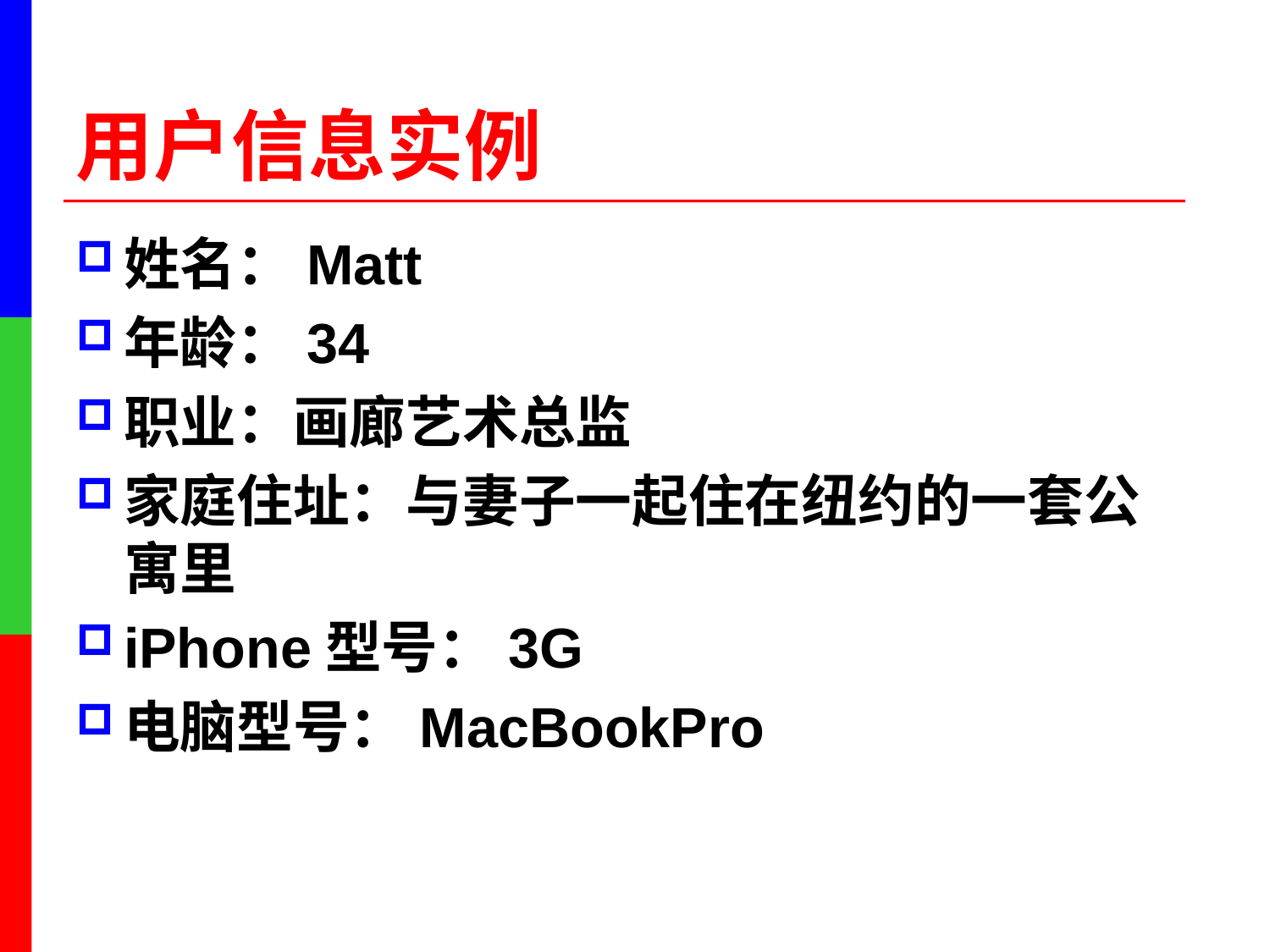

# 用户信息实例
姓名：Matt
年龄：34
职业：画廊艺术总监
家庭住址：与妻子一起住在纽约的一套公寓里
iPhone型号：3G
电脑型号：MacBookPro